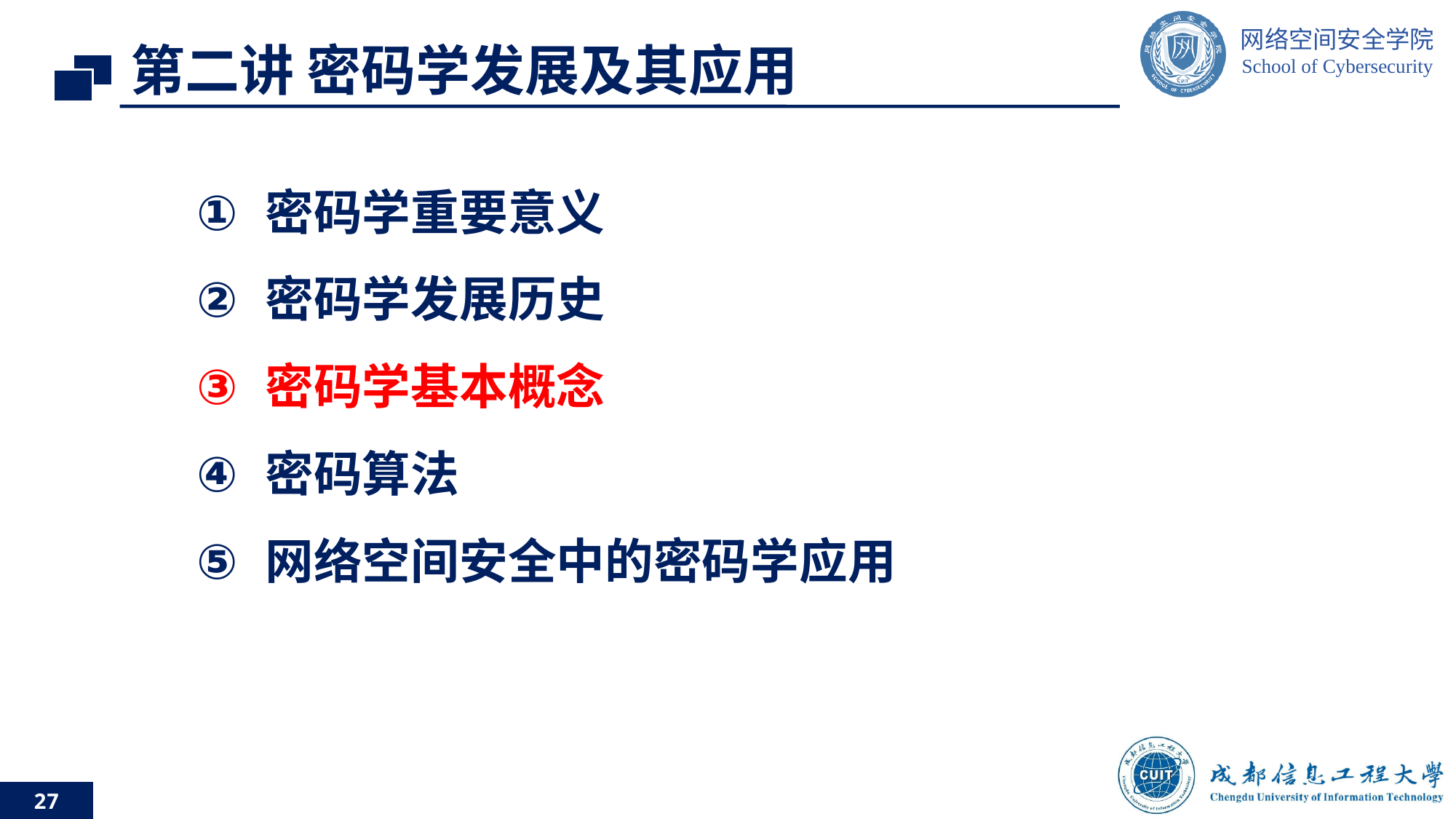

# 第二讲 密码学发展及其应用
密码学重要意义
密码学发展历史
密码学基本概念
密码算法
网络空间安全中的密码学应用

27